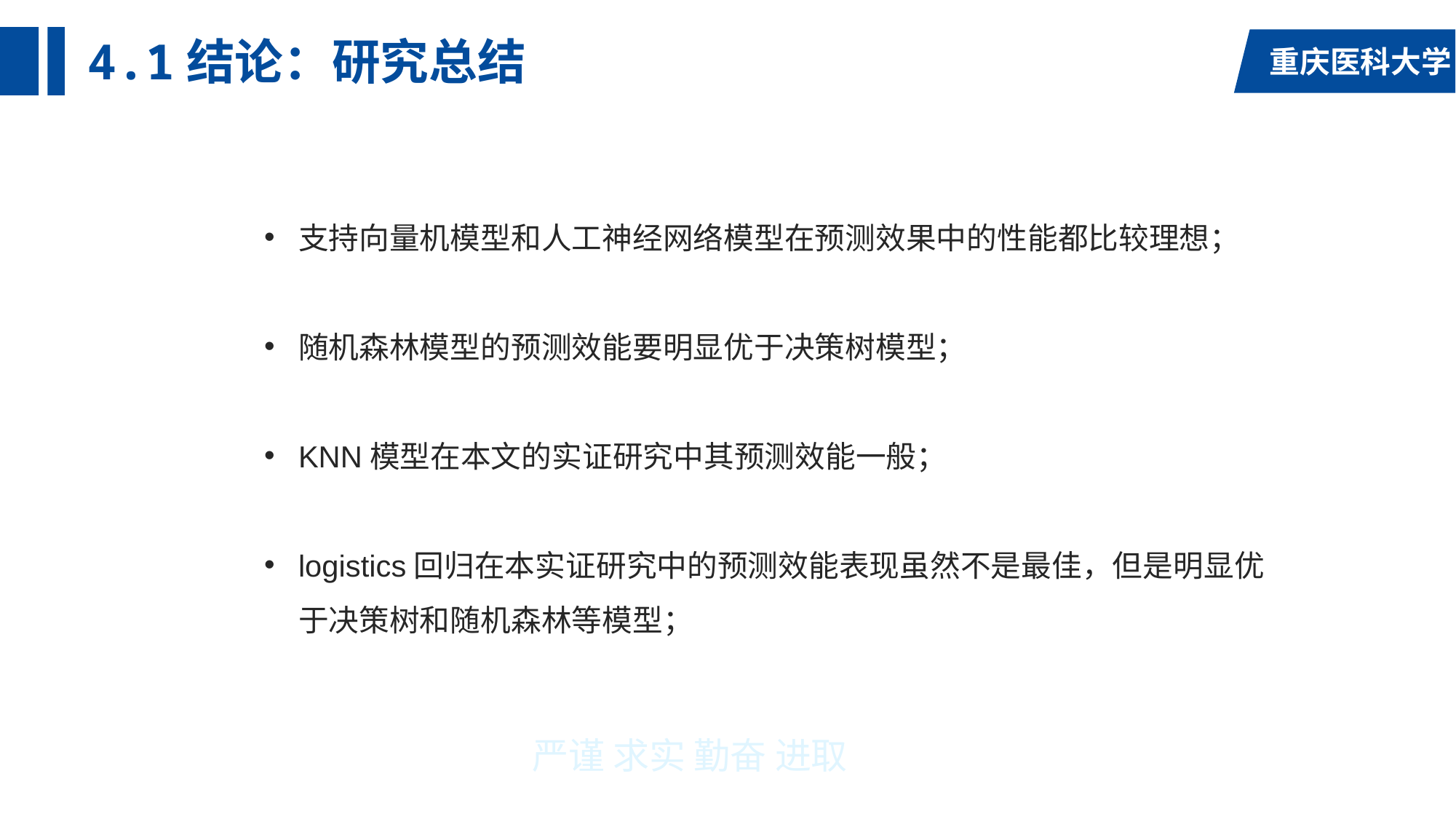

# 4.1结论：研究总结
支持向量机模型和人工神经网络模型在预测效果中的性能都比较理想；

随机森林模型的预测效能要明显优于决策树模型；

KNN模型在本文的实证研究中其预测效能一般；

logistics回归在本实证研究中的预测效能表现虽然不是最佳，但是明显优于决策树和随机森林等模型；